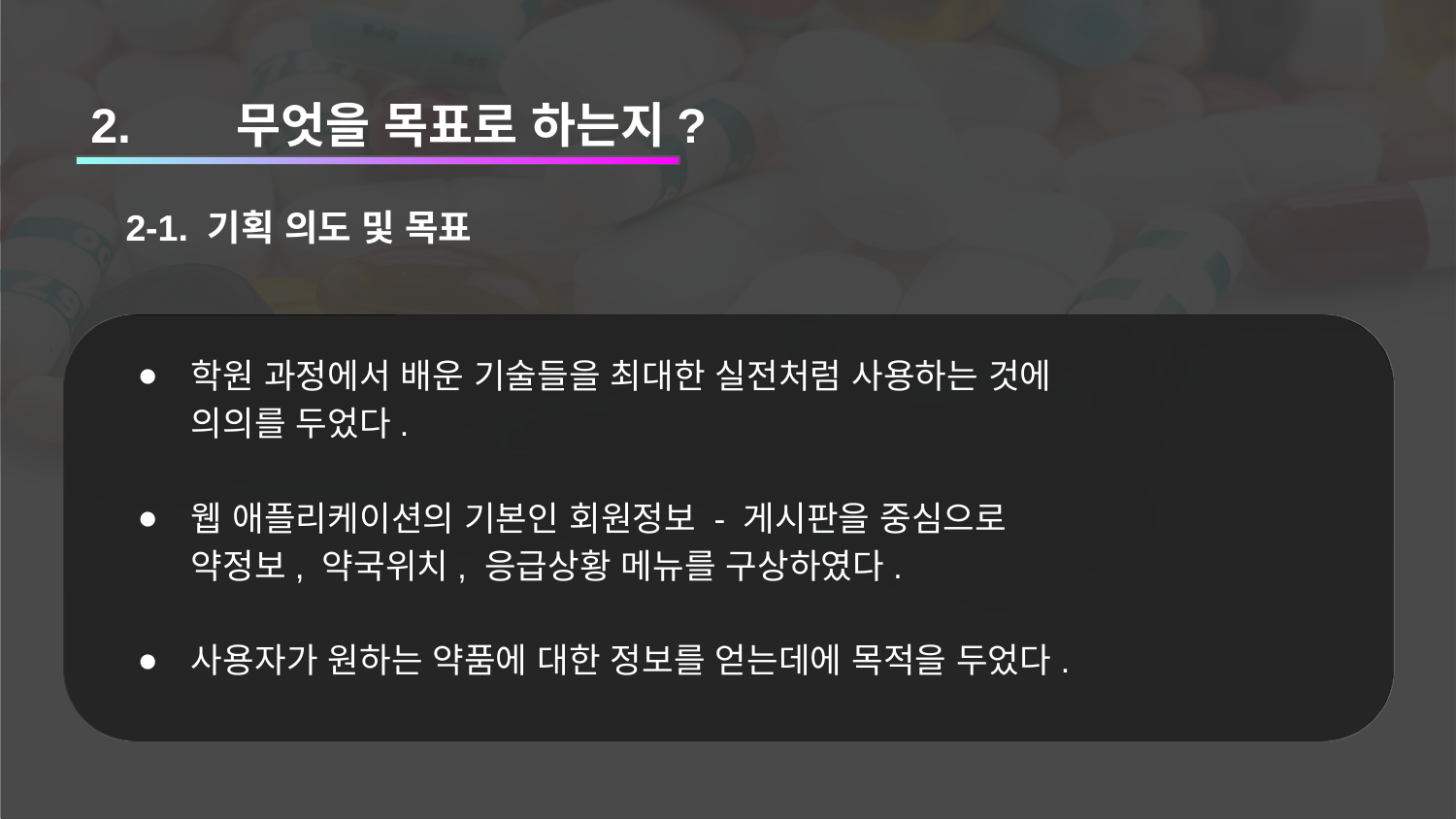

2.	무엇을 목표로 하는지?

2-1. 기획 의도 및 목표
학원 과정에서 배운 기술들을 최대한 실전처럼 사용하는 것에
의의를 두었다.

웹 애플리케이션의 기본인 회원정보 - 게시판을 중심으로
약정보, 약국위치, 응급상황 메뉴를 구상하였다.

사용자가 원하는 약품에 대한 정보를 얻는데에 목적을 두었다.